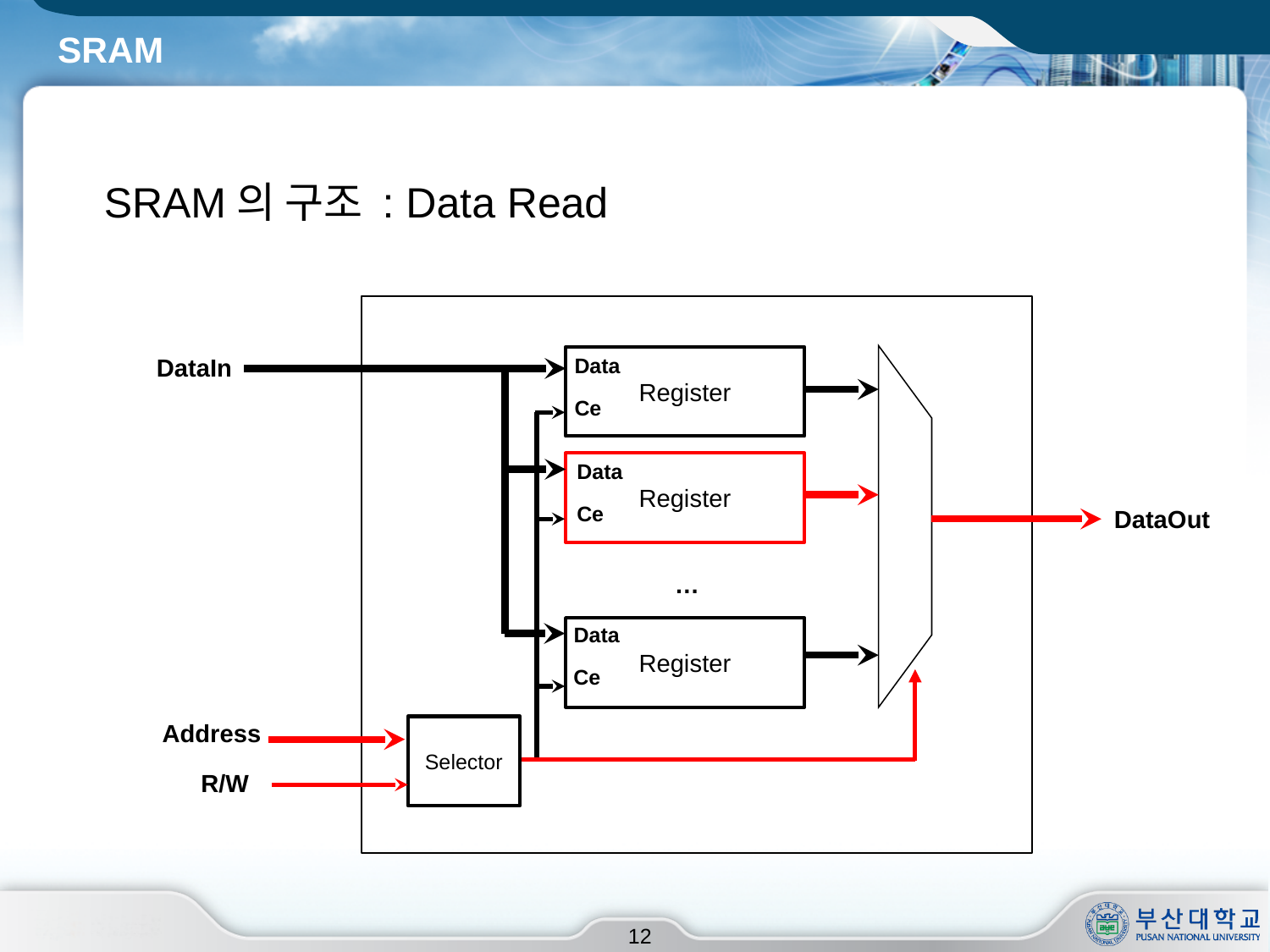

# SRAM
SRAM의 구조 : Data Read

DataIn
Data
Register
Ce
Data
Register
Ce
DataOut

…
Data
Register
Ce
Address
Selector
R/W
12